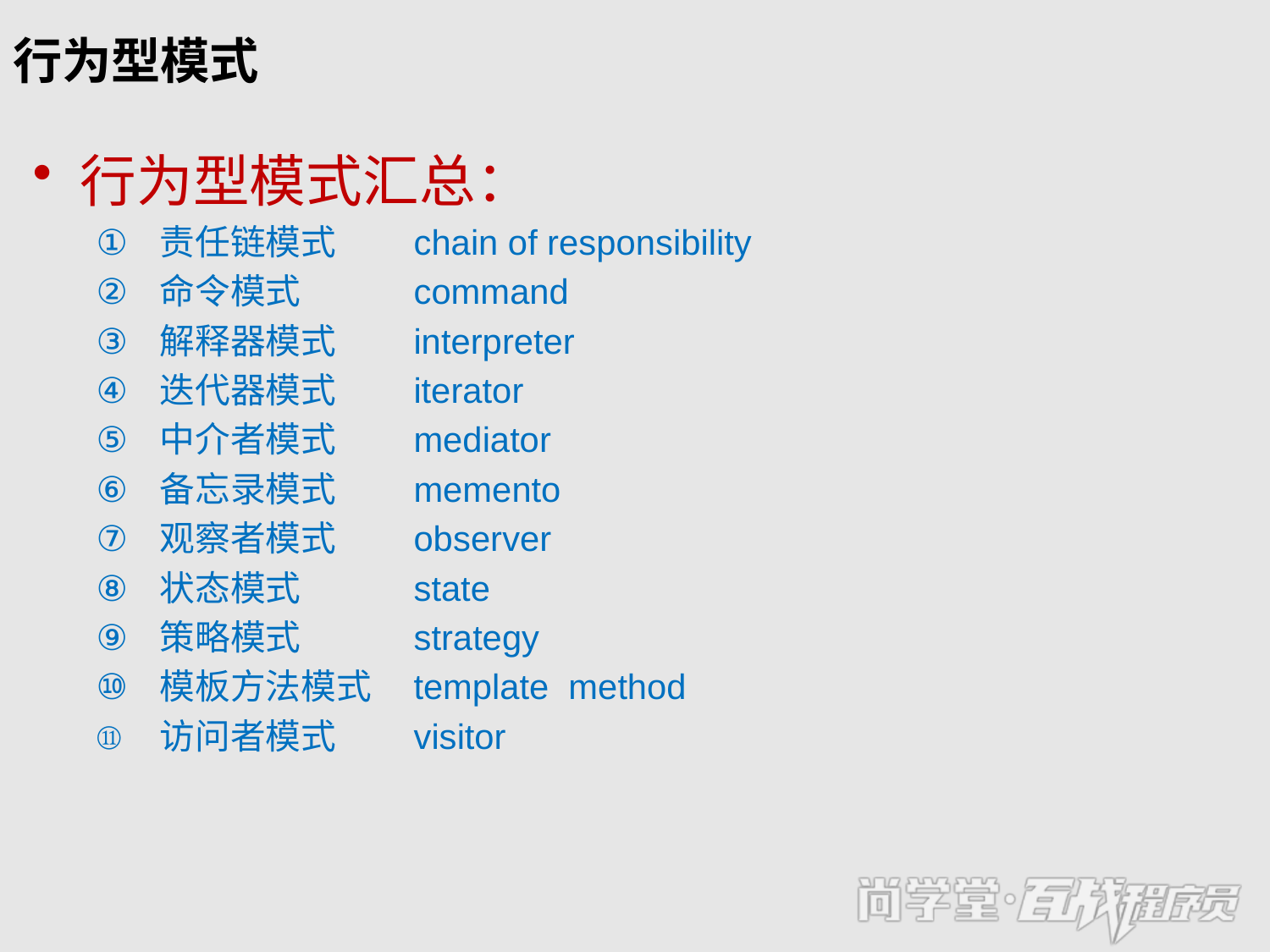

# 行为型模式
行为型模式汇总：
责任链模式	chain of responsibility
命令模式	command
解释器模式	interpreter
迭代器模式	iterator
中介者模式	mediator
备忘录模式	memento
观察者模式	observer
状态模式	state
策略模式	strategy
模板方法模式	template  method
访问者模式	visitor